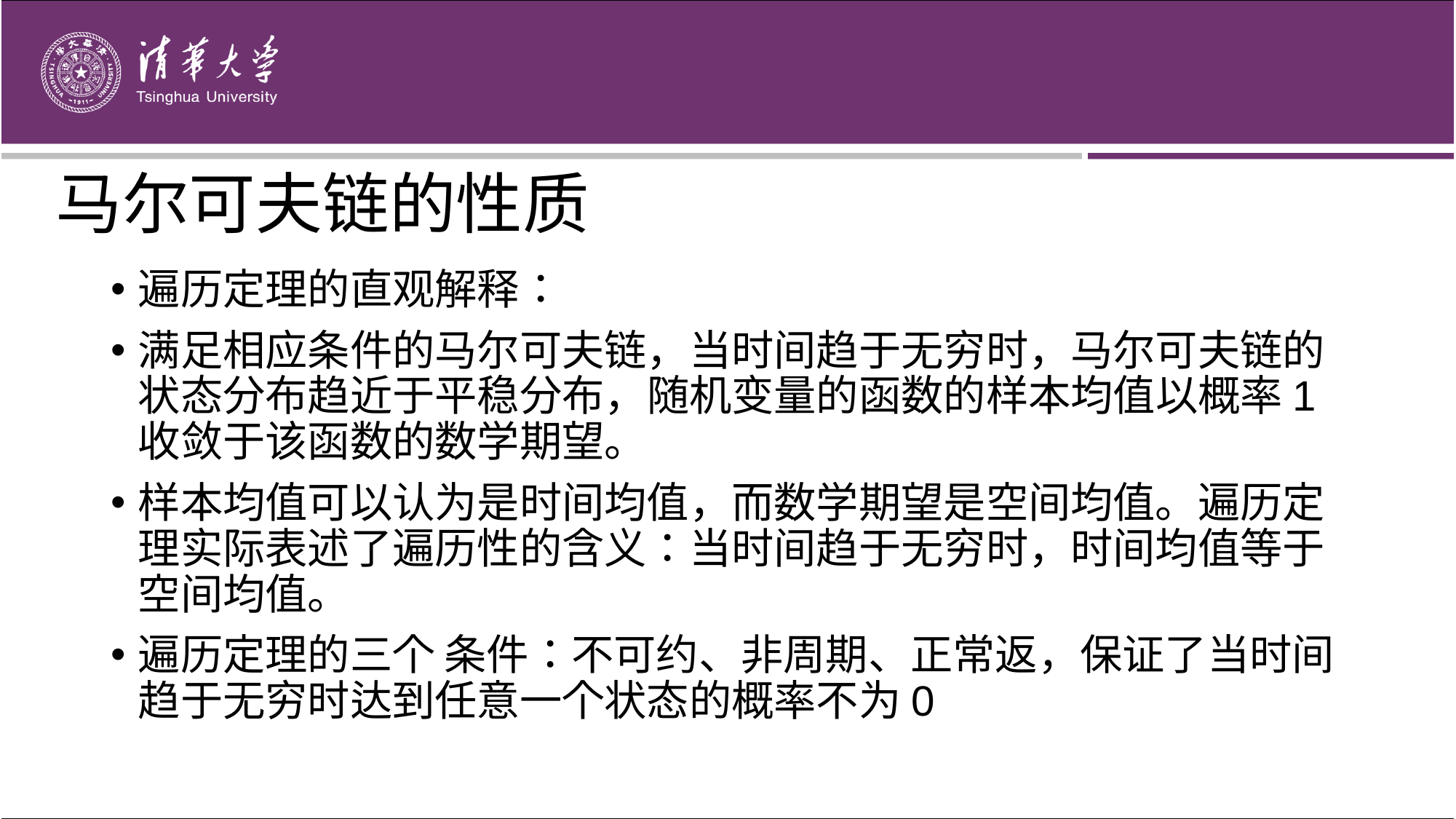

# 马尔可夫链的性质
遍历定理的直观解释：
满足相应条件的马尔可夫链，当时间趋于无穷时，马尔可夫链的状态分布趋近于平稳分布，随机变量的函数的样本均值以概率1收敛于该函数的数学期望。
样本均值可以认为是时间均值，而数学期望是空间均值。遍历定理实际表述了遍历性的含义：当时间趋于无穷时，时间均值等于空间均值。
遍历定理的三个 条件：不可约、非周期、正常返，保证了当时间趋于无穷时达到任意一个状态的概率不为0